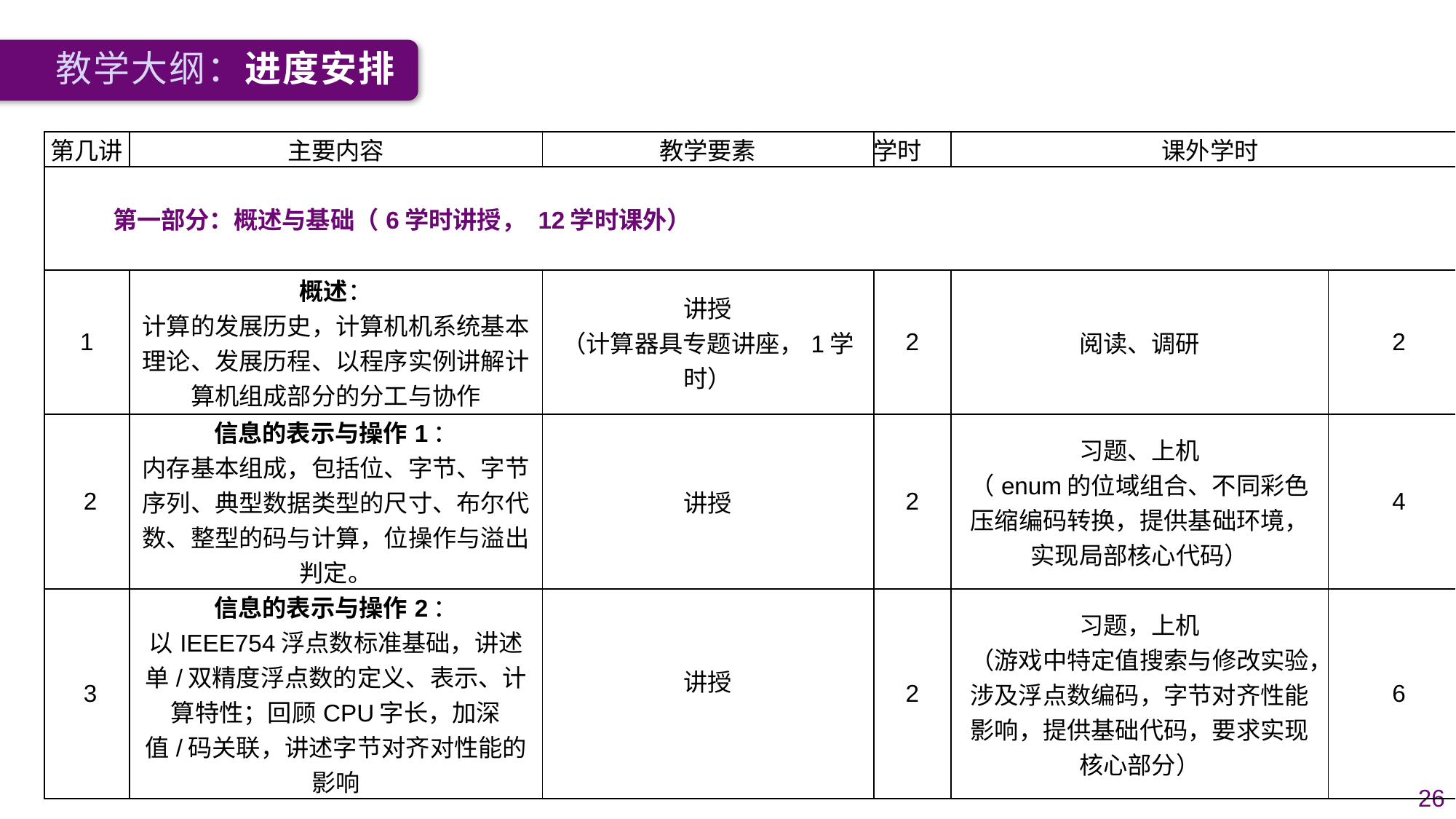

教学大纲：进度安排
| 第几讲 | 主要内容 | 教学要素 | 学时 | 课外学时 | 课外学时 |
| --- | --- | --- | --- | --- | --- |
| 第一部分：概述与基础（6学时讲授， 12学时课外） |  |  |  |  |  |
| 1 | 概述： 计算的发展历史，计算机机系统基本理论、发展历程、以程序实例讲解计算机组成部分的分工与协作 | 讲授 （计算器具专题讲座，1学时） | 2 | 阅读、调研 | 2 |
| 2 | 信息的表示与操作1： 内存基本组成，包括位、字节、字节序列、典型数据类型的尺寸、布尔代数、整型的码与计算，位操作与溢出判定。 | 讲授 | 2 | 习题、上机 （enum的位域组合、不同彩色压缩编码转换，提供基础环境，实现局部核心代码） | 4 |
| 3 | 信息的表示与操作2： 以IEEE754浮点数标准基础，讲述单/双精度浮点数的定义、表示、计算特性；回顾CPU字长，加深值/码关联，讲述字节对齐对性能的影响 | 讲授 | 2 | 习题，上机 （游戏中特定值搜索与修改实验，涉及浮点数编码，字节对齐性能影响，提供基础代码，要求实现核心部分） | 6 |
26